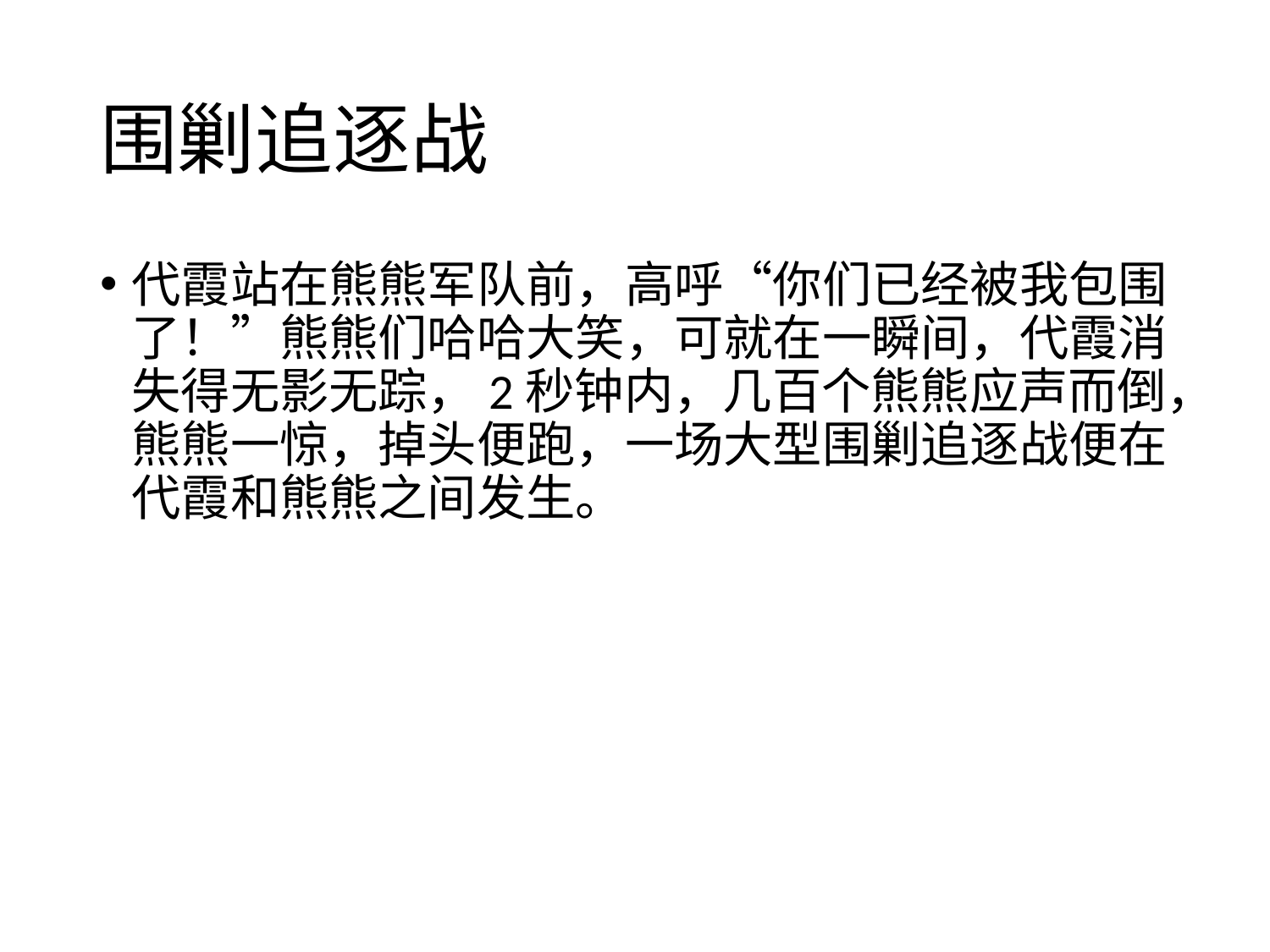

# 围剿追逐战
代霞站在熊熊军队前，高呼“你们已经被我包围了！”熊熊们哈哈大笑，可就在一瞬间，代霞消失得无影无踪，2秒钟内，几百个熊熊应声而倒，熊熊一惊，掉头便跑，一场大型围剿追逐战便在代霞和熊熊之间发生。